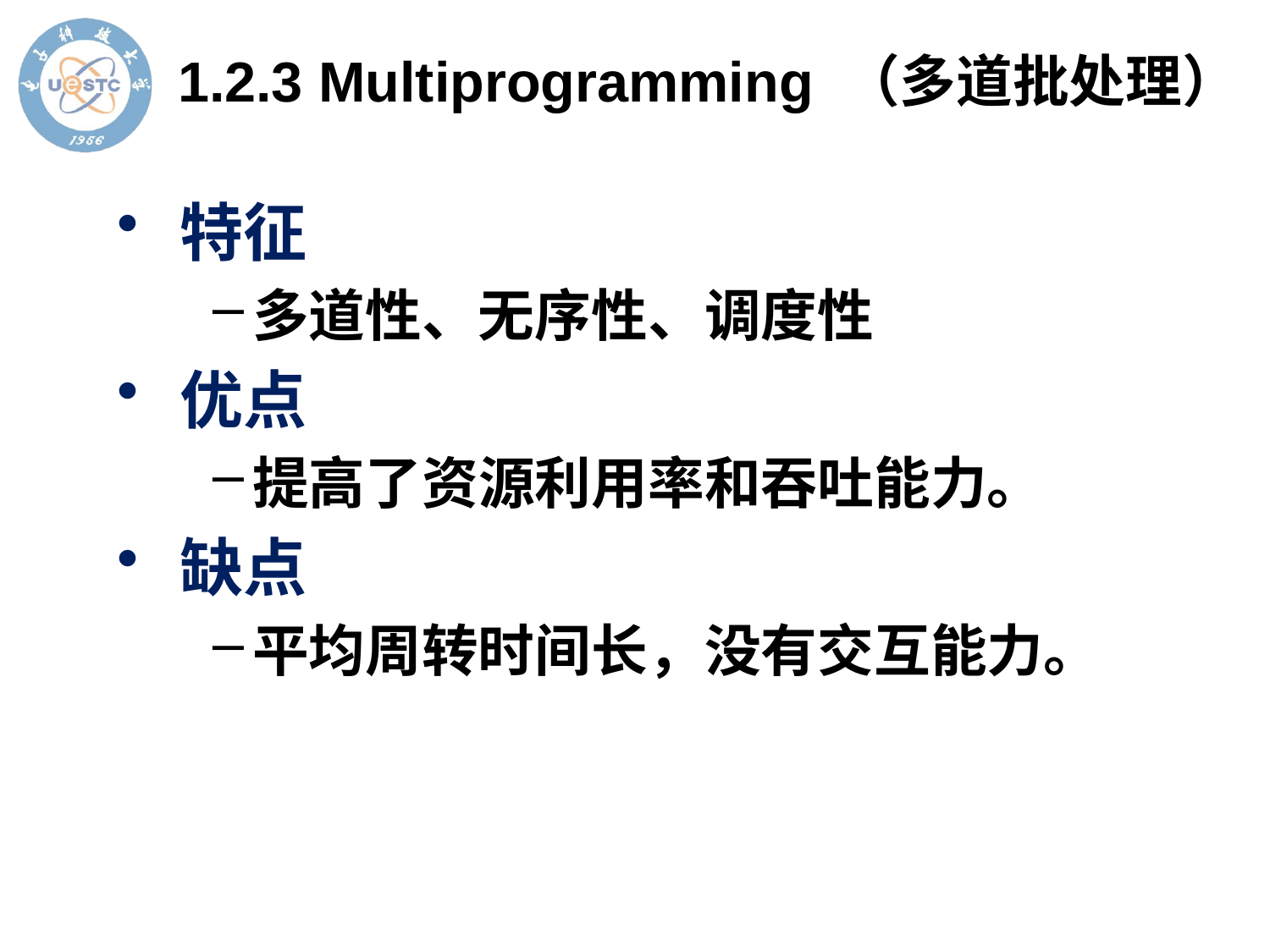

1.2.3 Multiprogramming （多道批处理）
特征
多道性、无序性、调度性
优点
提高了资源利用率和吞吐能力。
缺点
平均周转时间长，没有交互能力。